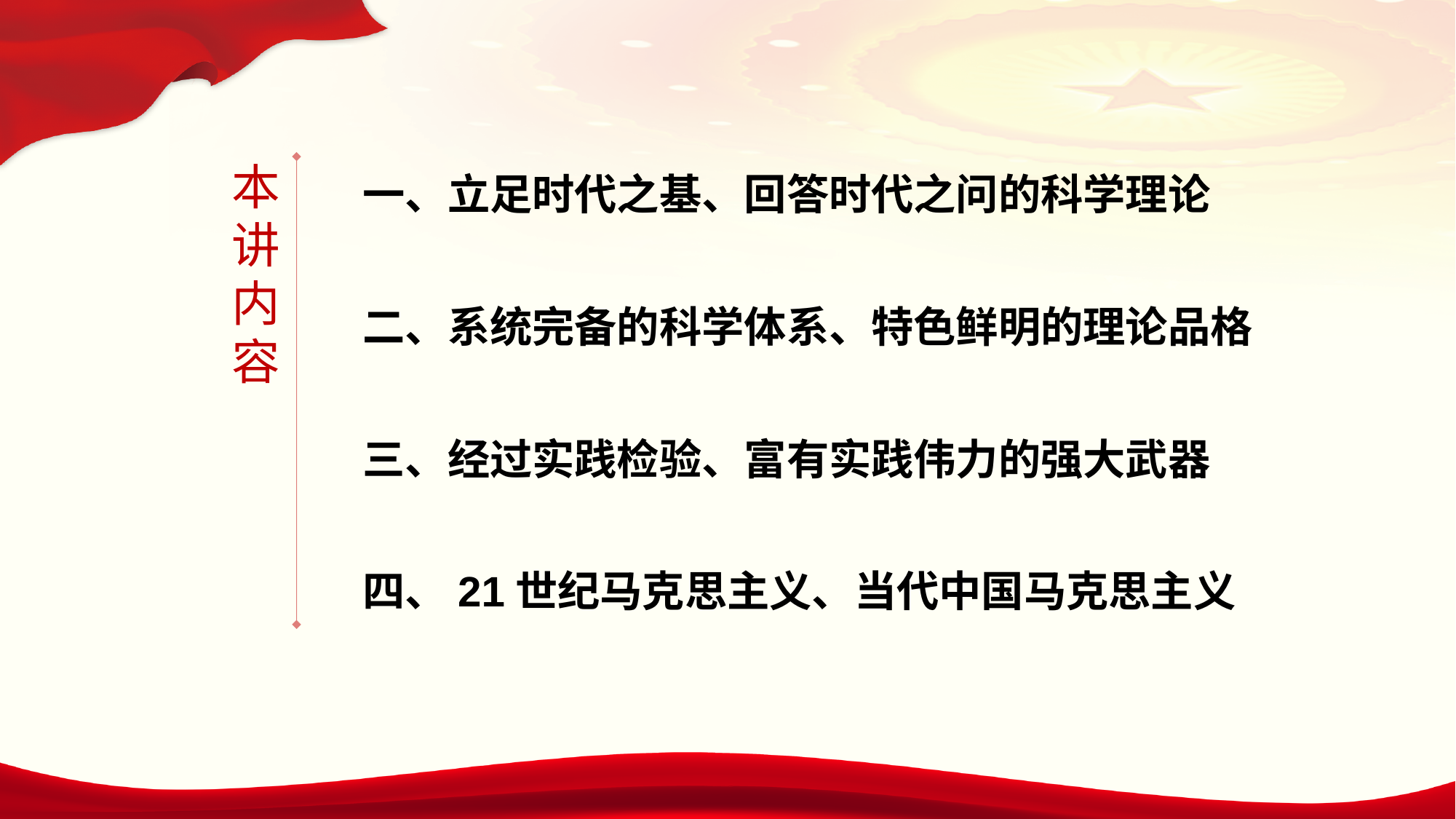

本讲内容
一、立足时代之基、回答时代之问的科学理论
二、系统完备的科学体系、特色鲜明的理论品格
三、经过实践检验、富有实践伟力的强大武器
四、21世纪马克思主义、当代中国马克思主义